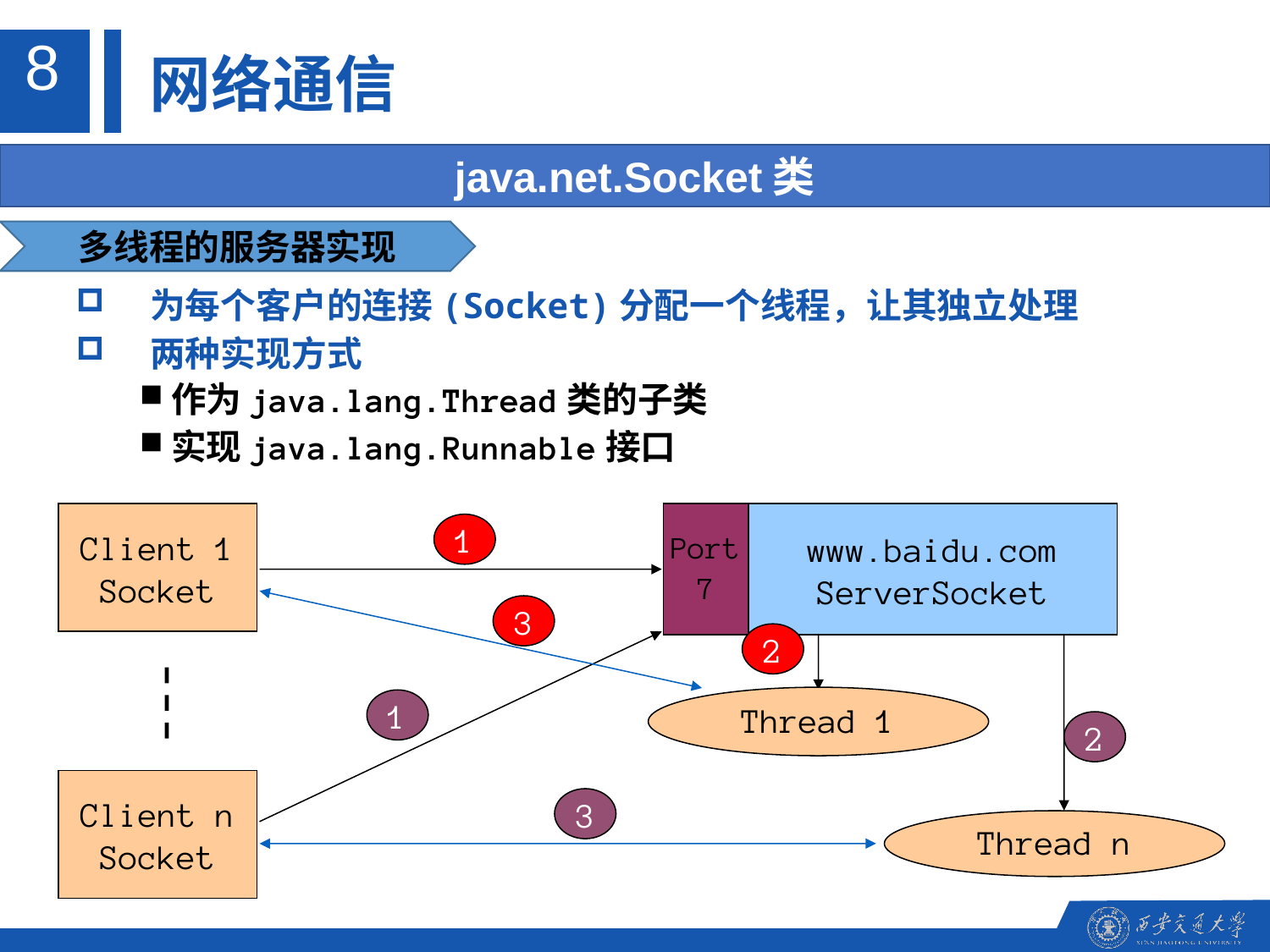

8
网络通信
java.net.Socket类
多线程的服务器实现
为每个客户的连接(Socket)分配一个线程，让其独立处理
两种实现方式
作为java.lang.Thread类的子类
实现java.lang.Runnable接口
Client 1
Socket
Port
7
www.baidu.com
ServerSocket
1

3

2

Thread 1
1
2
Client n
Socket
3
Thread n